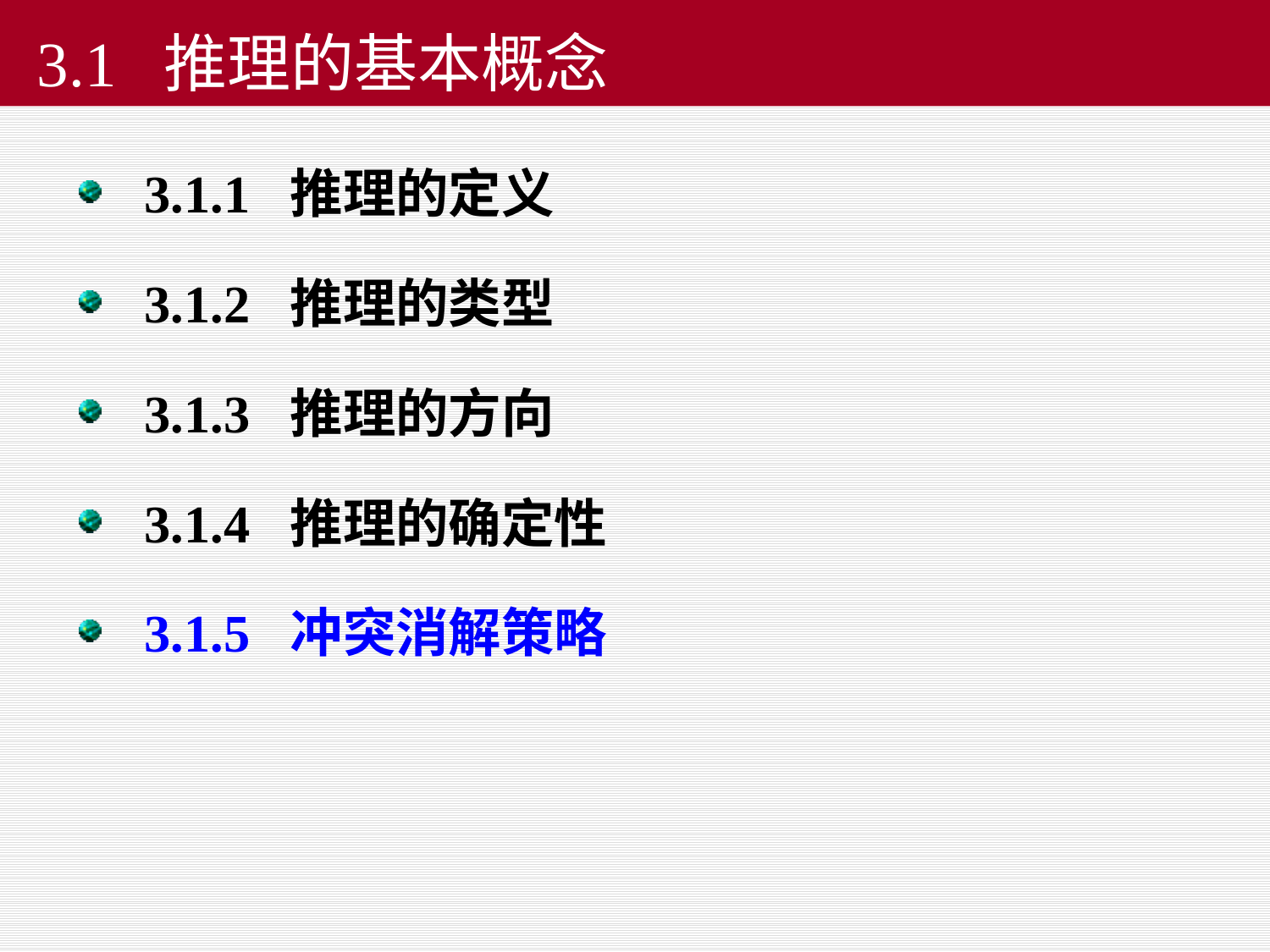

# 3.1  推理的基本概念
3.1.1  推理的定义
3.1.2  推理的类型
3.1.3  推理的方向
3.1.4  推理的确定性
3.1.5  冲突消解策略
32